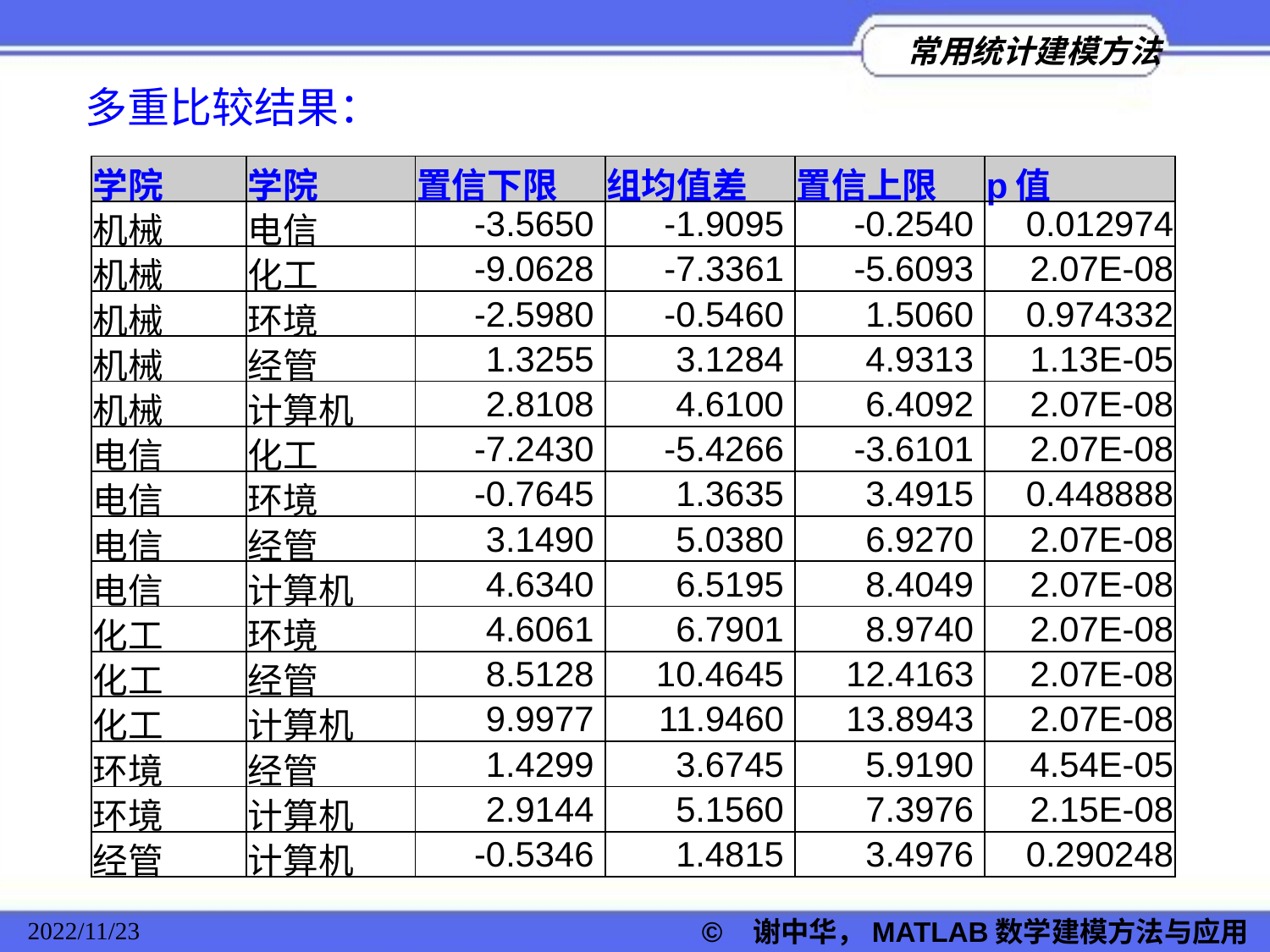

多重比较结果：
| 学院 | 学院 | 置信下限 | 组均值差 | 置信上限 | p值 |
| --- | --- | --- | --- | --- | --- |
| 机械 | 电信 | -3.5650 | -1.9095 | -0.2540 | 0.012974 |
| 机械 | 化工 | -9.0628 | -7.3361 | -5.6093 | 2.07E-08 |
| 机械 | 环境 | -2.5980 | -0.5460 | 1.5060 | 0.974332 |
| 机械 | 经管 | 1.3255 | 3.1284 | 4.9313 | 1.13E-05 |
| 机械 | 计算机 | 2.8108 | 4.6100 | 6.4092 | 2.07E-08 |
| 电信 | 化工 | -7.2430 | -5.4266 | -3.6101 | 2.07E-08 |
| 电信 | 环境 | -0.7645 | 1.3635 | 3.4915 | 0.448888 |
| 电信 | 经管 | 3.1490 | 5.0380 | 6.9270 | 2.07E-08 |
| 电信 | 计算机 | 4.6340 | 6.5195 | 8.4049 | 2.07E-08 |
| 化工 | 环境 | 4.6061 | 6.7901 | 8.9740 | 2.07E-08 |
| 化工 | 经管 | 8.5128 | 10.4645 | 12.4163 | 2.07E-08 |
| 化工 | 计算机 | 9.9977 | 11.9460 | 13.8943 | 2.07E-08 |
| 环境 | 经管 | 1.4299 | 3.6745 | 5.9190 | 4.54E-05 |
| 环境 | 计算机 | 2.9144 | 5.1560 | 7.3976 | 2.15E-08 |
| 经管 | 计算机 | -0.5346 | 1.4815 | 3.4976 | 0.290248 |
©   谢中华，MATLAB数学建模方法与应用
2022/11/23